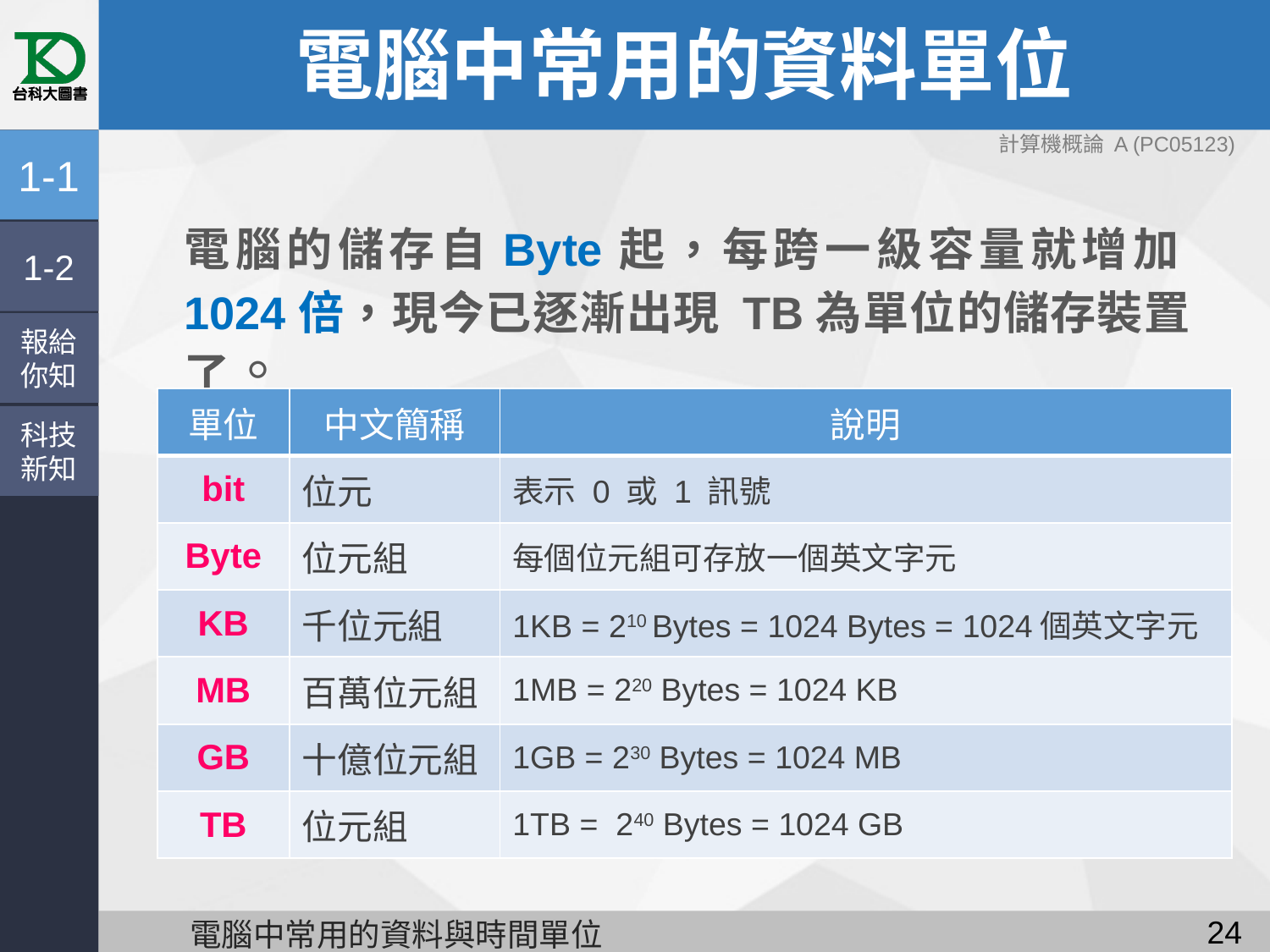

# 電腦中常用的資料單位
計算機概論 A (PC05123)
1-1
電腦的儲存自Byte起，每跨一級容量就增加1024倍，現今已逐漸出現 TB為單位的儲存裝置了。
1-2
報給
你知
| 單位 | 中文簡稱 | 說明 |
| --- | --- | --- |
| bit | 位元 | 表示 0 或 1 訊號 |
| Byte | 位元組 | 每個位元組可存放一個英文字元 |
| KB | 千位元組 | 1KB = 210 Bytes = 1024 Bytes = 1024個英文字元 |
| MB | 百萬位元組 | 1MB = 220 Bytes = 1024 KB |
| GB | 十億位元組 | 1GB = 230 Bytes = 1024 MB |
| TB | 位元組 | 1TB = 240 Bytes = 1024 GB |
科技
新知
24
電腦中常用的資料與時間單位